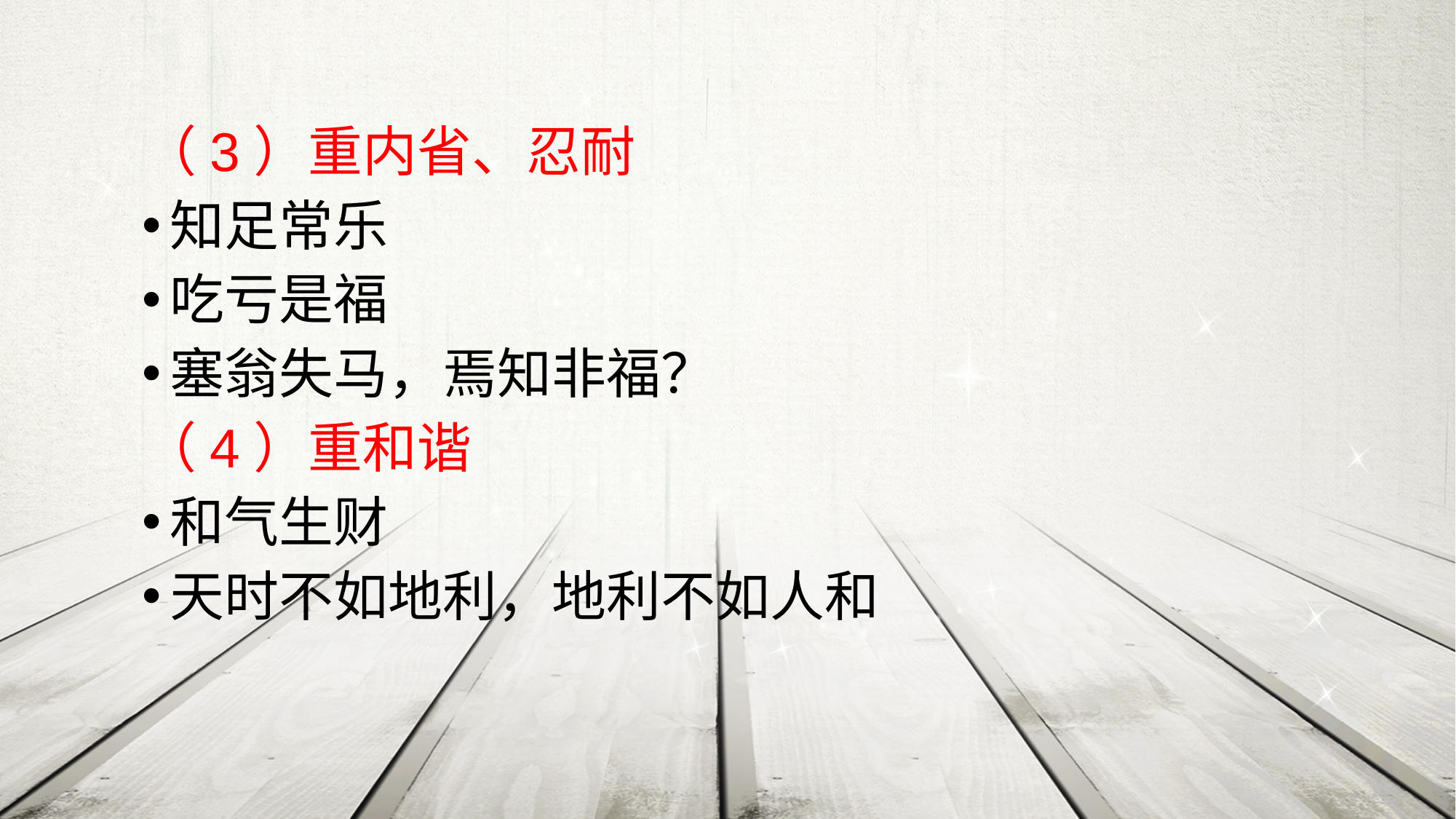

（3）重内省、忍耐
知足常乐
吃亏是福
塞翁失马，焉知非福？
（4）重和谐
和气生财
天时不如地利，地利不如人和